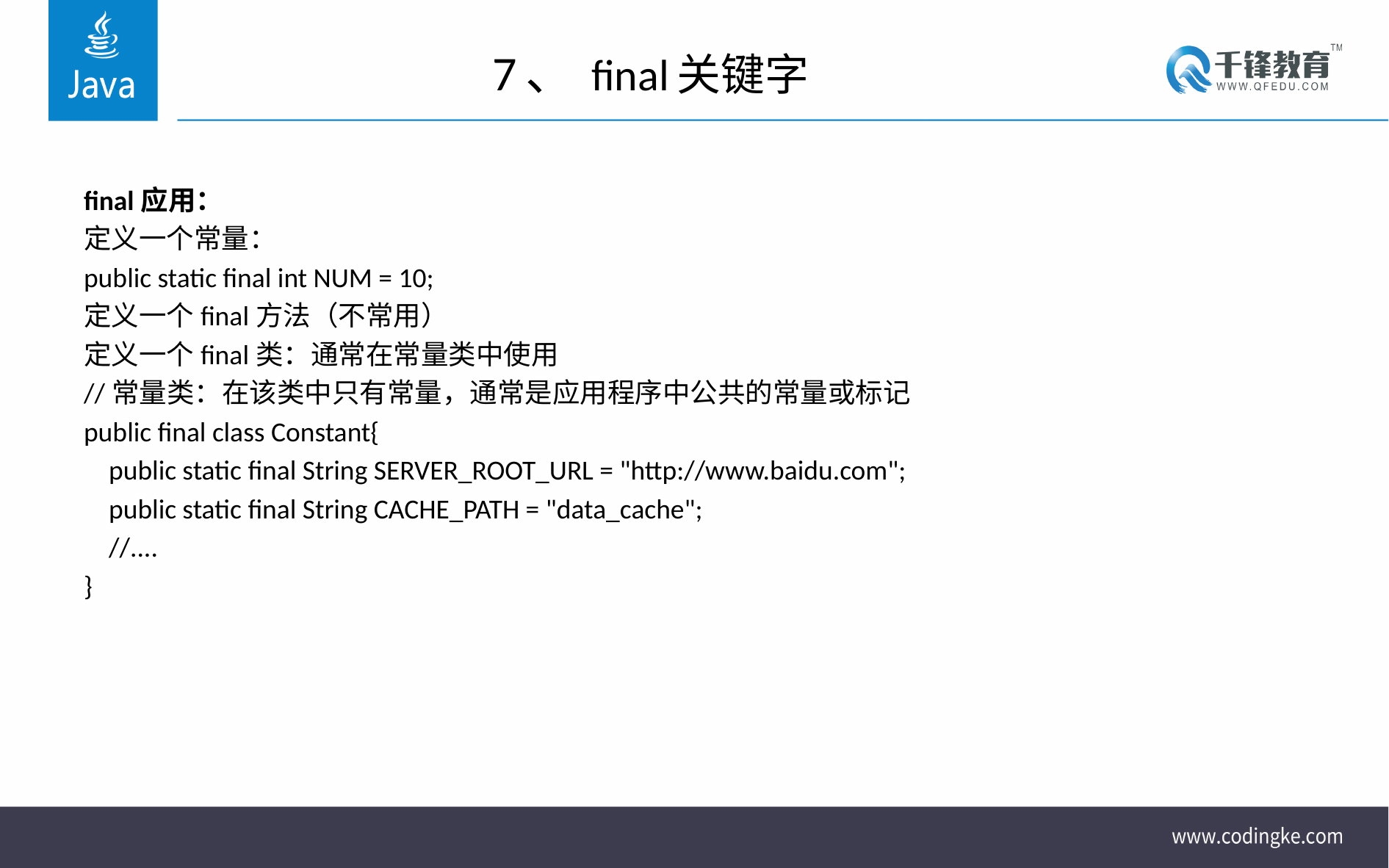

# 7、 final关键字
final应用：
定义一个常量：
public static final int NUM = 10;
定义一个final方法（不常用）
定义一个final类：通常在常量类中使用
//常量类：在该类中只有常量，通常是应用程序中公共的常量或标记
public final class Constant{
    public static final String SERVER_ROOT_URL = "http://www.baidu.com";
    public static final String CACHE_PATH = "data_cache";
    //....
}